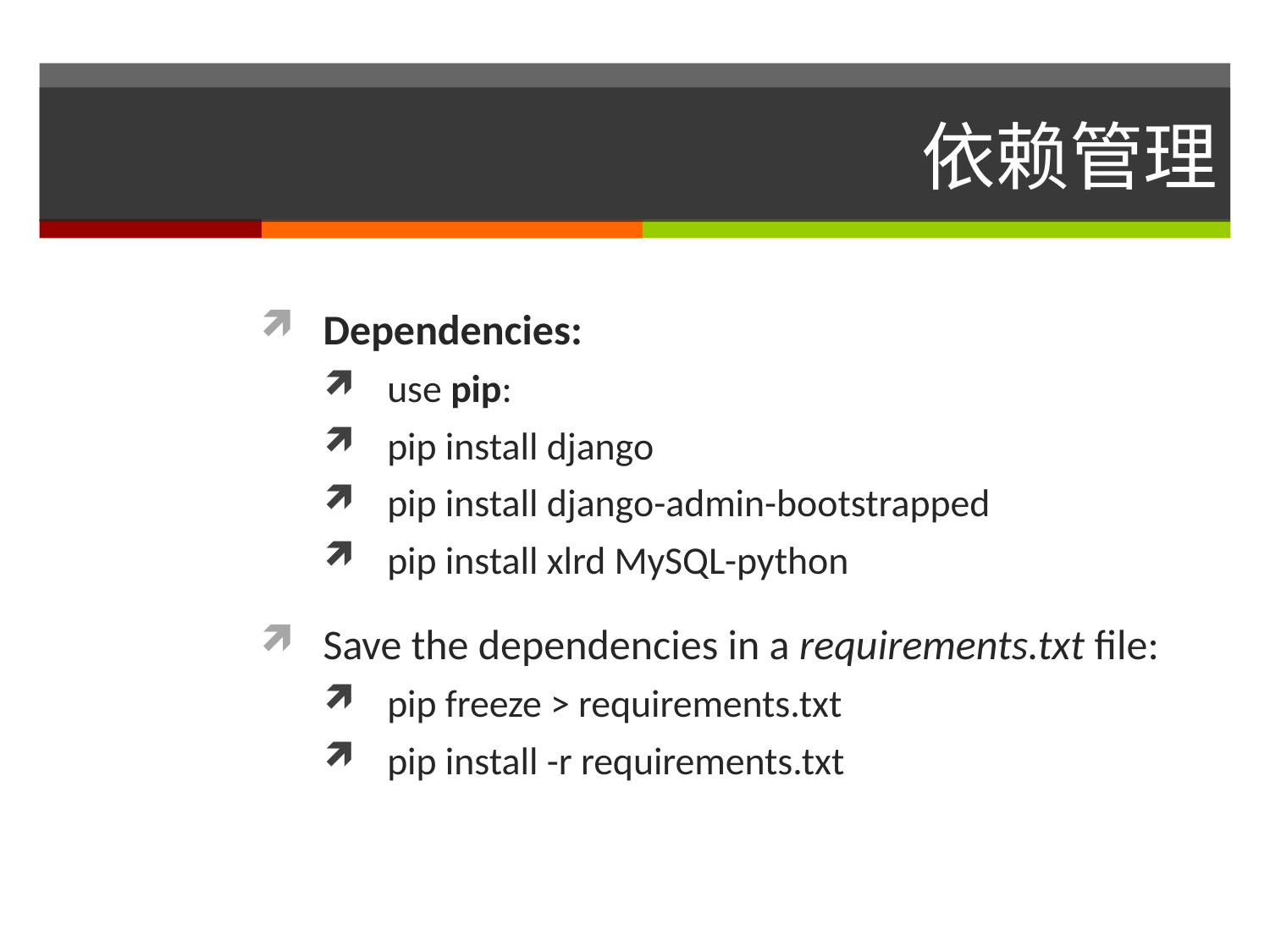

# 依赖管理
Dependencies:
use pip:
pip install django
pip install django-admin-bootstrapped
pip install xlrd MySQL-python
Save the dependencies in a requirements.txt file:
pip freeze > requirements.txt
pip install -r requirements.txt